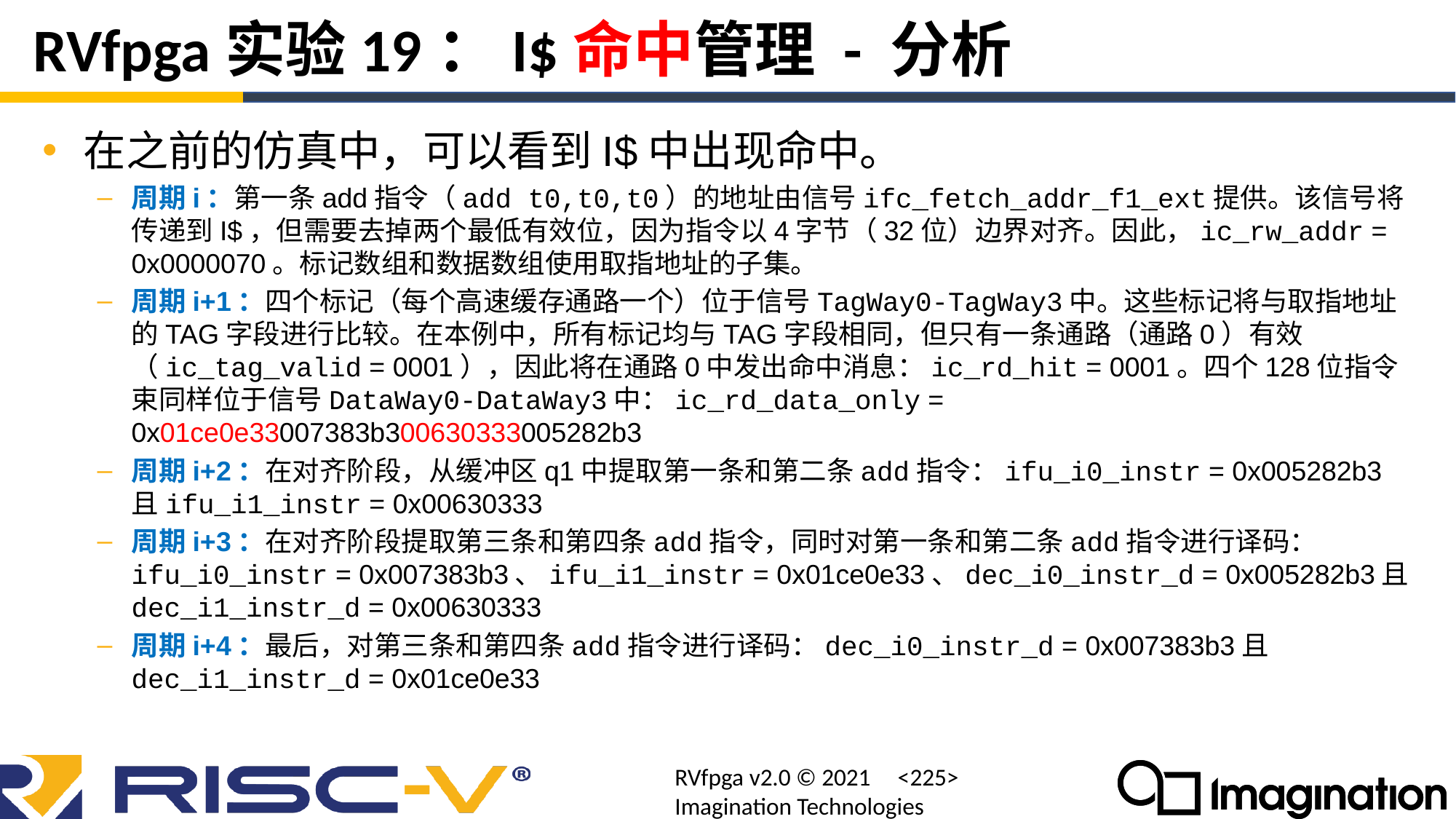

# RVfpga实验19：I$命中管理 - 分析
在之前的仿真中，可以看到I$中出现命中。
周期i：第一条add指令（add t0,t0,t0）的地址由信号ifc_fetch_addr_f1_ext提供。该信号将传递到I$，但需要去掉两个最低有效位，因为指令以4字节（32位）边界对齐。因此，ic_rw_addr = 0x0000070。标记数组和数据数组使用取指地址的子集。
周期i+1：四个标记（每个高速缓存通路一个）位于信号TagWay0-TagWay3中。这些标记将与取指地址的TAG字段进行比较。在本例中，所有标记均与TAG字段相同，但只有一条通路（通路0）有效（ic_tag_valid = 0001），因此将在通路0中发出命中消息：ic_rd_hit = 0001。四个128位指令束同样位于信号DataWay0-DataWay3中：ic_rd_data_only = 0x01ce0e33007383b300630333005282b3
周期i+2：在对齐阶段，从缓冲区q1中提取第一条和第二条add指令：ifu_i0_instr = 0x005282b3且ifu_i1_instr = 0x00630333
周期i+3：在对齐阶段提取第三条和第四条add指令，同时对第一条和第二条add指令进行译码：ifu_i0_instr = 0x007383b3、ifu_i1_instr = 0x01ce0e33、dec_i0_instr_d = 0x005282b3且dec_i1_instr_d = 0x00630333
周期i+4：最后，对第三条和第四条add指令进行译码：dec_i0_instr_d = 0x007383b3且dec_i1_instr_d = 0x01ce0e33